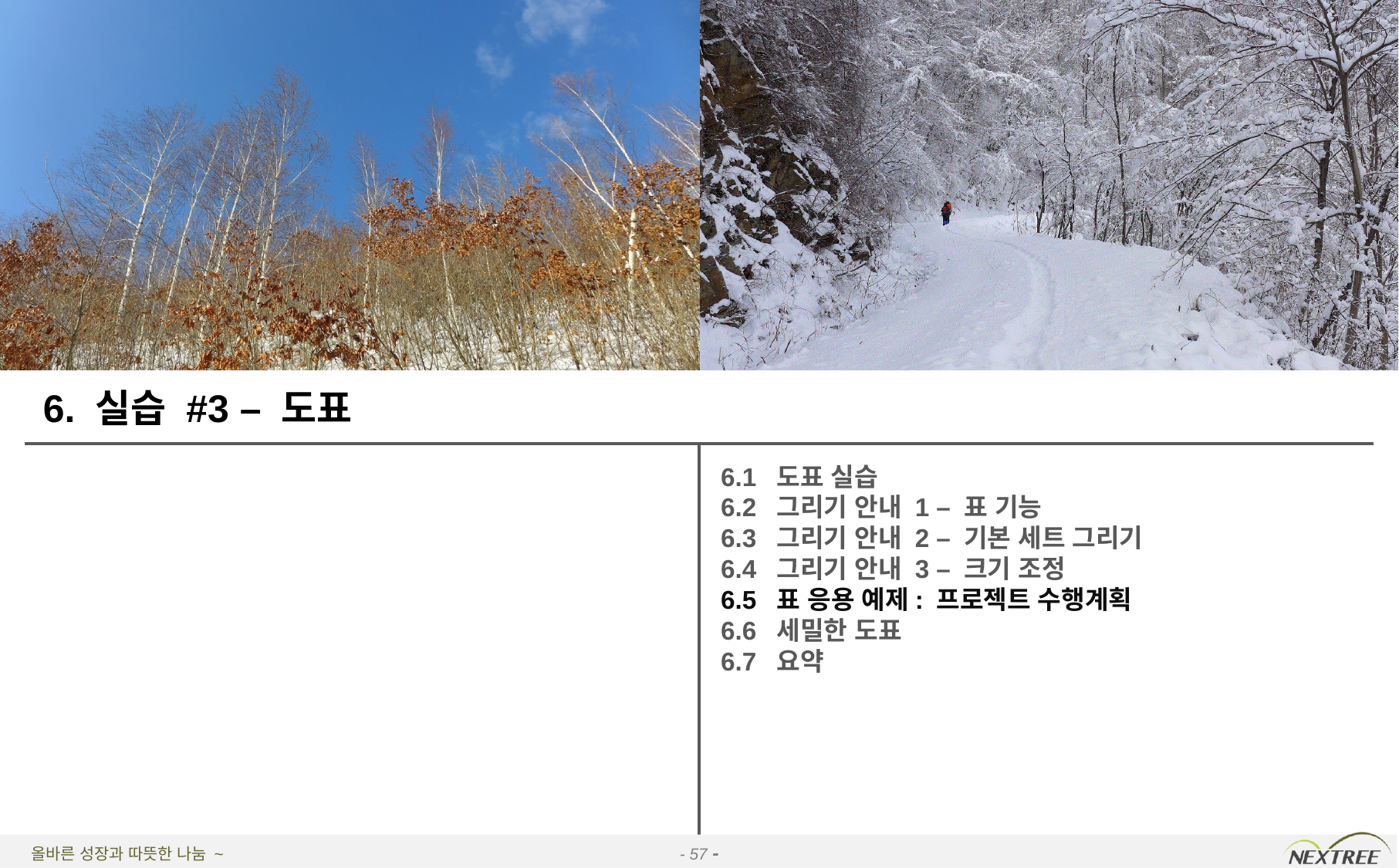

# 6. 실습 #3 – 도표
6.1  도표 실습
6.2  그리기 안내 1 – 표 기능
6.3  그리기 안내 2 – 기본 세트 그리기
6.4  그리기 안내 3 – 크기 조정
6.5  표 응용 예제: 프로젝트 수행계획
6.6  세밀한 도표
6.7  요약